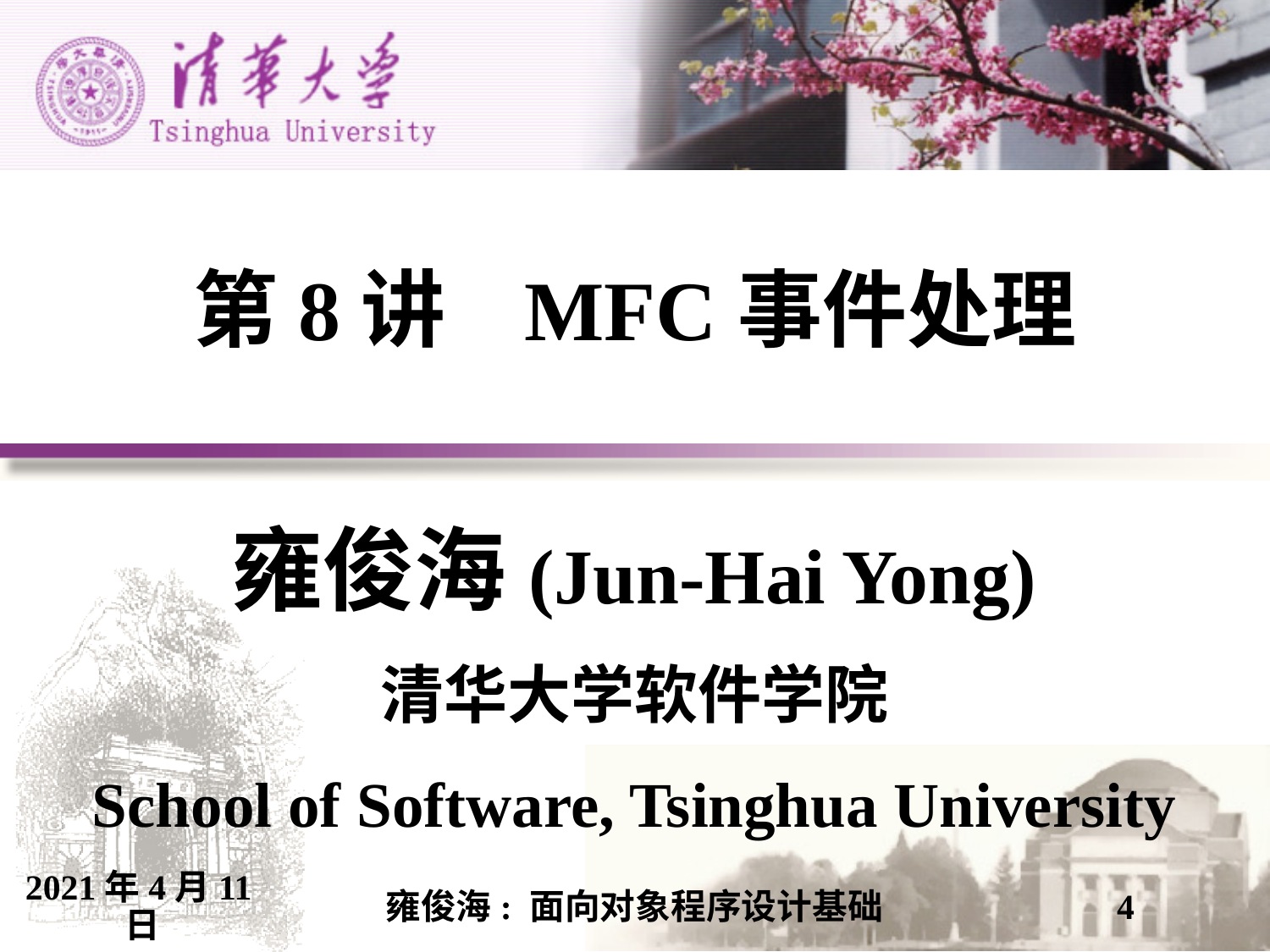

# 第8讲   MFC事件处理
雍俊海(Jun-Hai Yong)
清华大学软件学院
School of Software, Tsinghua University
2021年4月11日
雍俊海: 面向对象程序设计基础
4